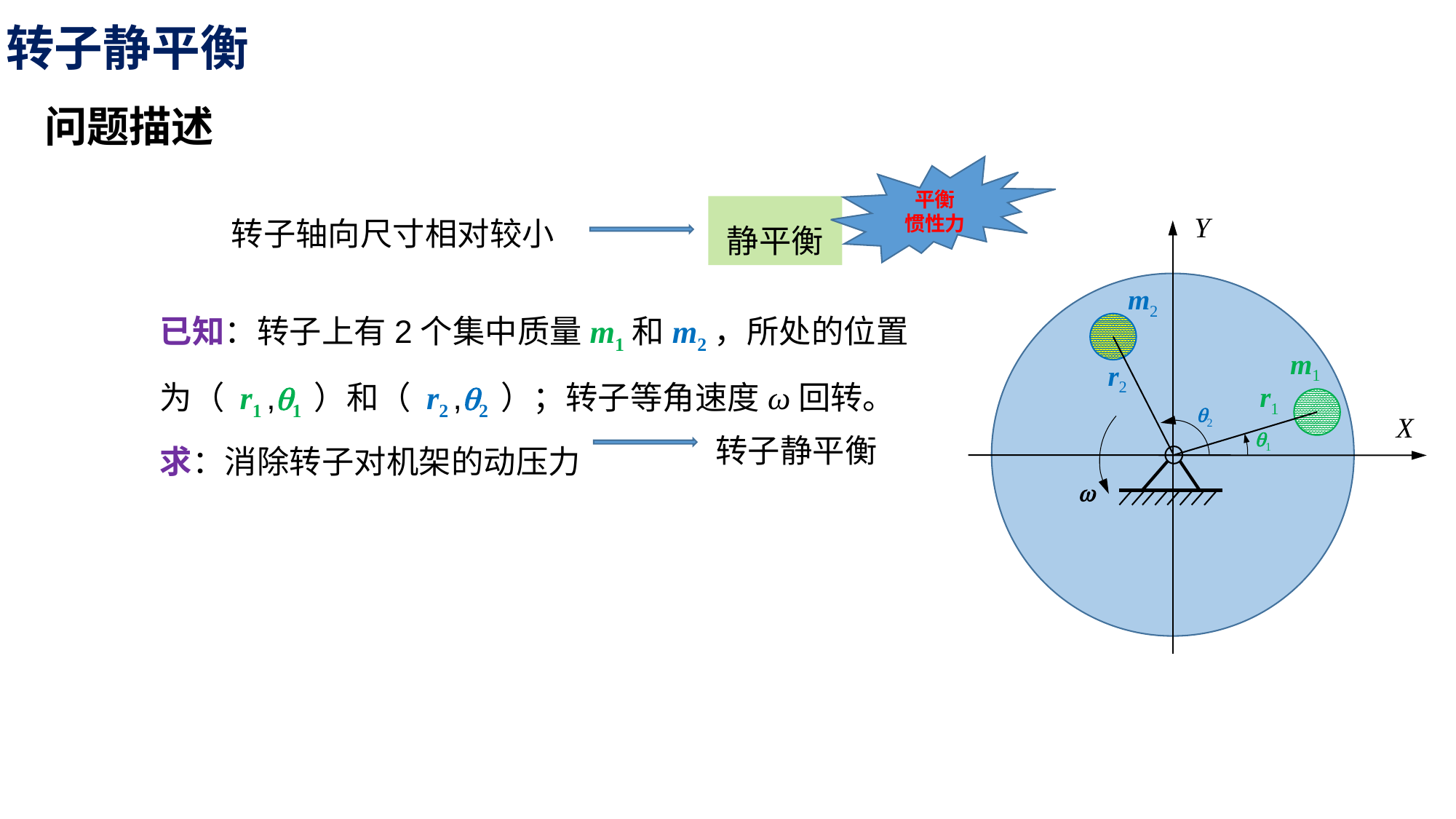

转子静平衡
问题描述
平衡
惯性力
转子轴向尺寸相对较小
静平衡
Y

m2
已知：转子上有2个集中质量m1和m2，所处的位置为（ r1 ,θ1 ）和（ r2 ,θ2 ）；转子等角速度ω回转。
求：消除转子对机架的动压力

m1
r2
r1

θ2
X
转子静平衡

θ1

ω